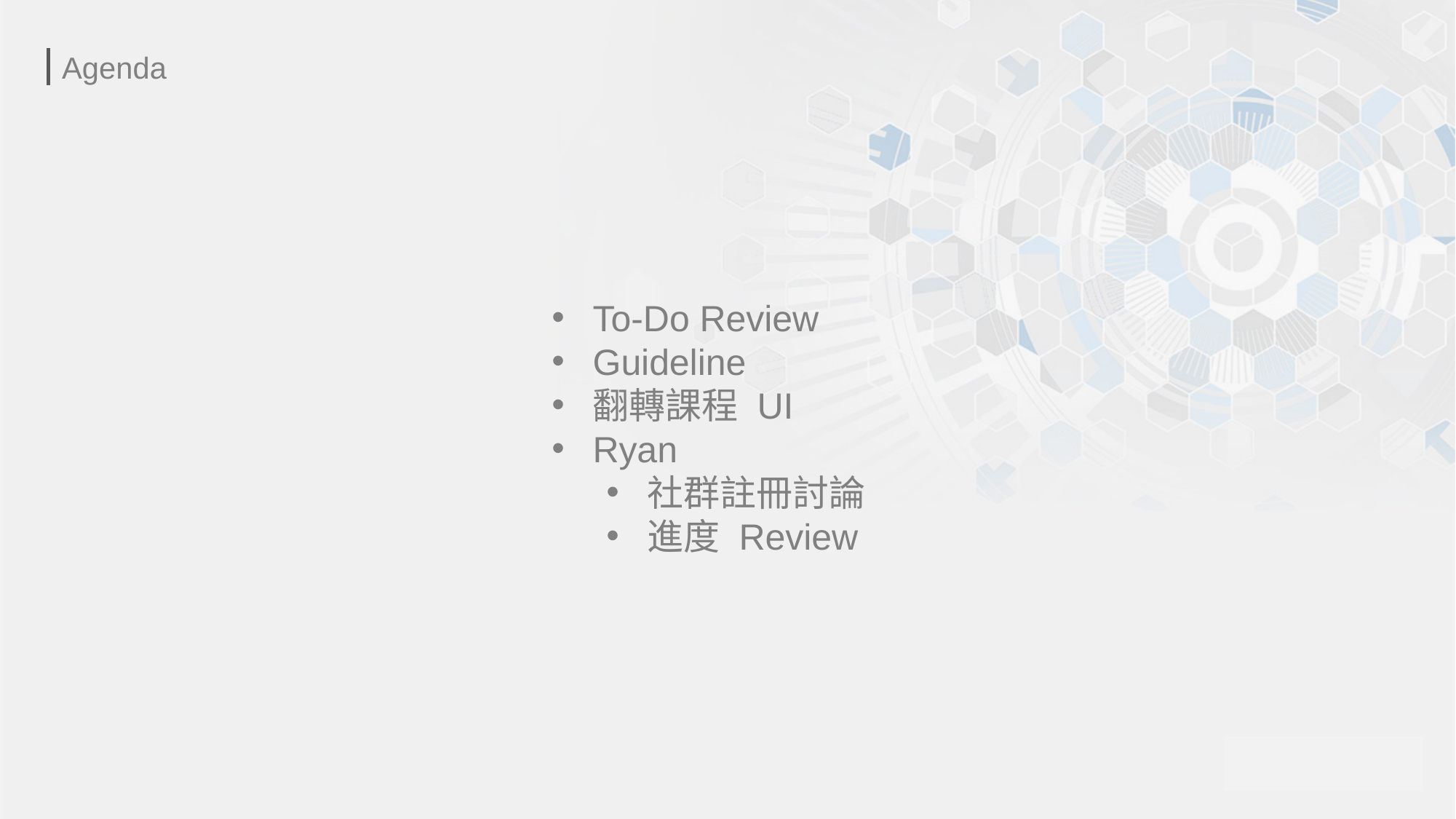

Agenda

To-Do Review
Guideline
翻轉課程 UI
Ryan
社群註冊討論
進度 Review